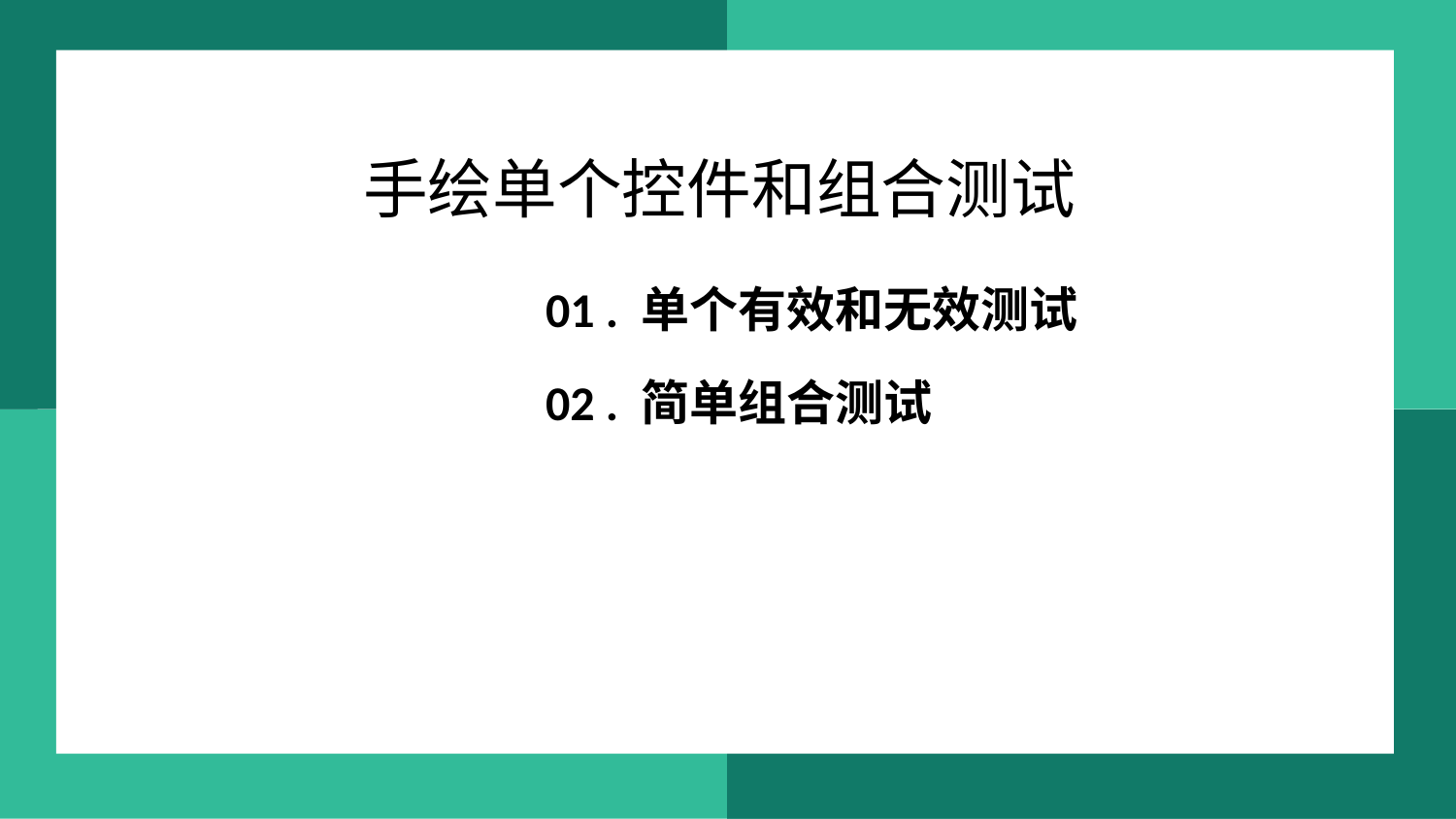

手绘单个控件和组合测试
01 . 单个有效和无效测试
02 . 简单组合测试